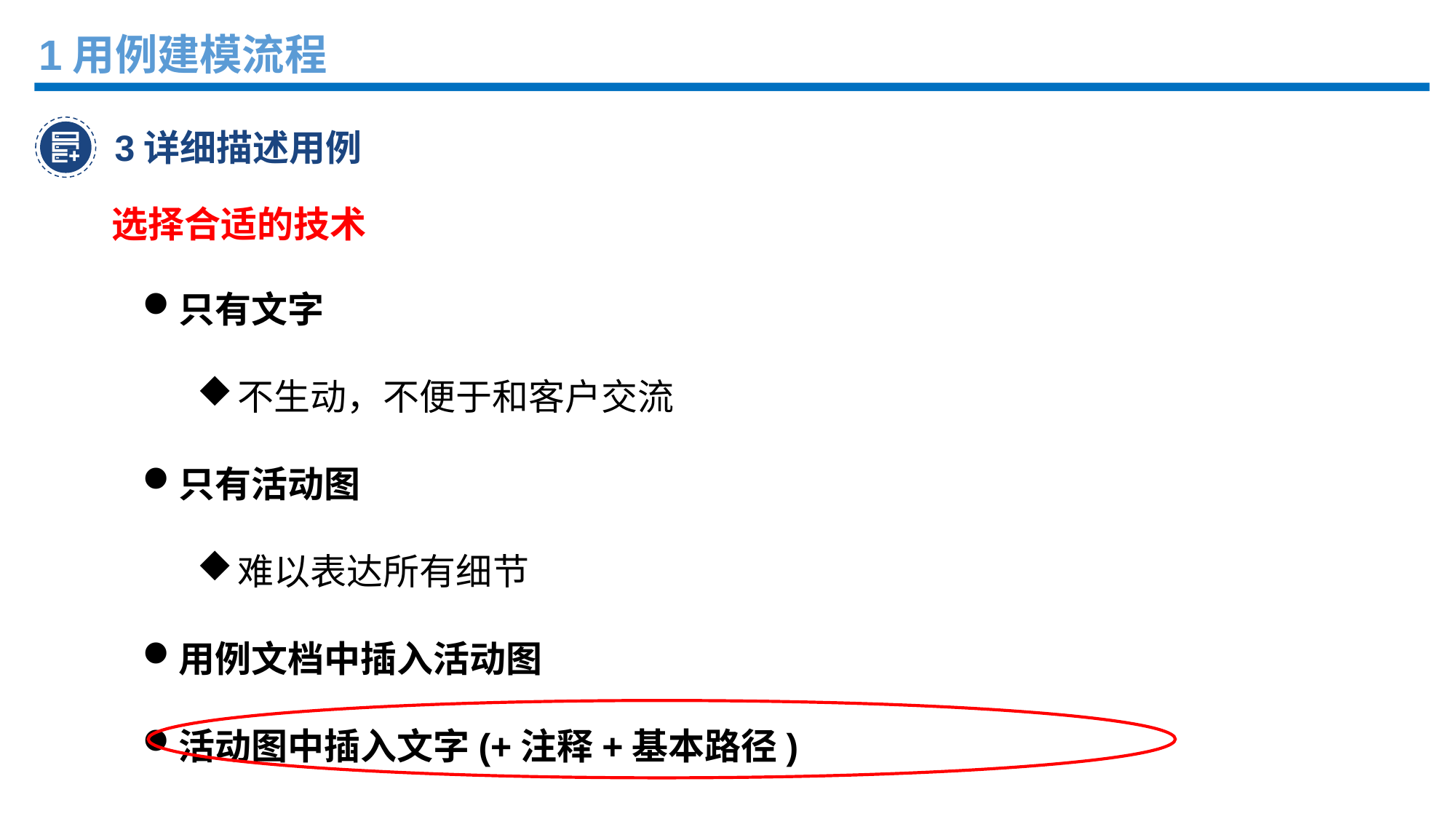

1用例建模流程

3详细描述用例

选择合适的技术
只有文字
不生动，不便于和客户交流
只有活动图
难以表达所有细节
用例文档中插入活动图
活动图中插入文字(+注释+基本路径)